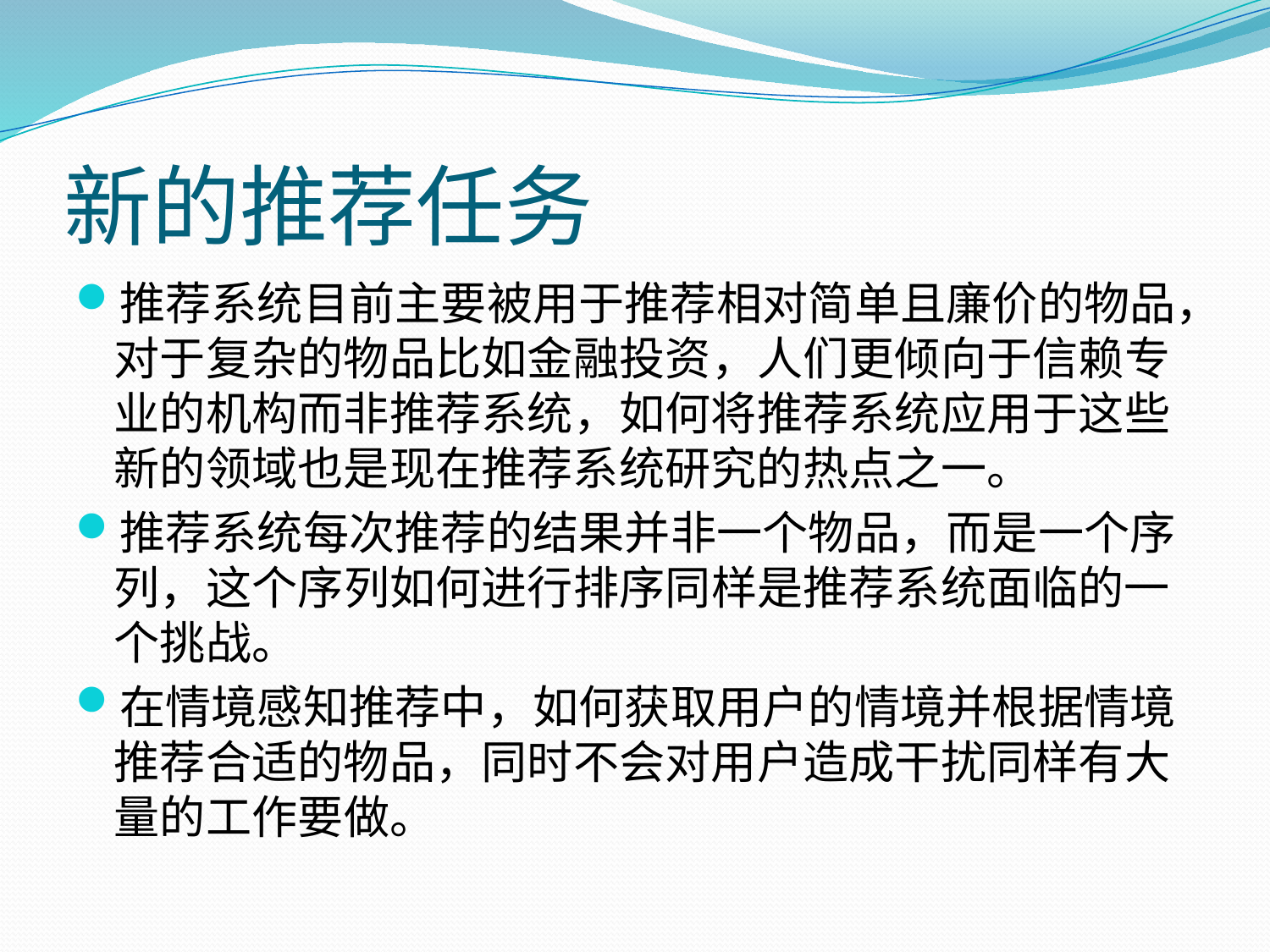

# 新的推荐任务
推荐系统目前主要被用于推荐相对简单且廉价的物品，对于复杂的物品比如金融投资，人们更倾向于信赖专业的机构而非推荐系统，如何将推荐系统应用于这些新的领域也是现在推荐系统研究的热点之一。
推荐系统每次推荐的结果并非一个物品，而是一个序列，这个序列如何进行排序同样是推荐系统面临的一个挑战。
在情境感知推荐中，如何获取用户的情境并根据情境推荐合适的物品，同时不会对用户造成干扰同样有大量的工作要做。